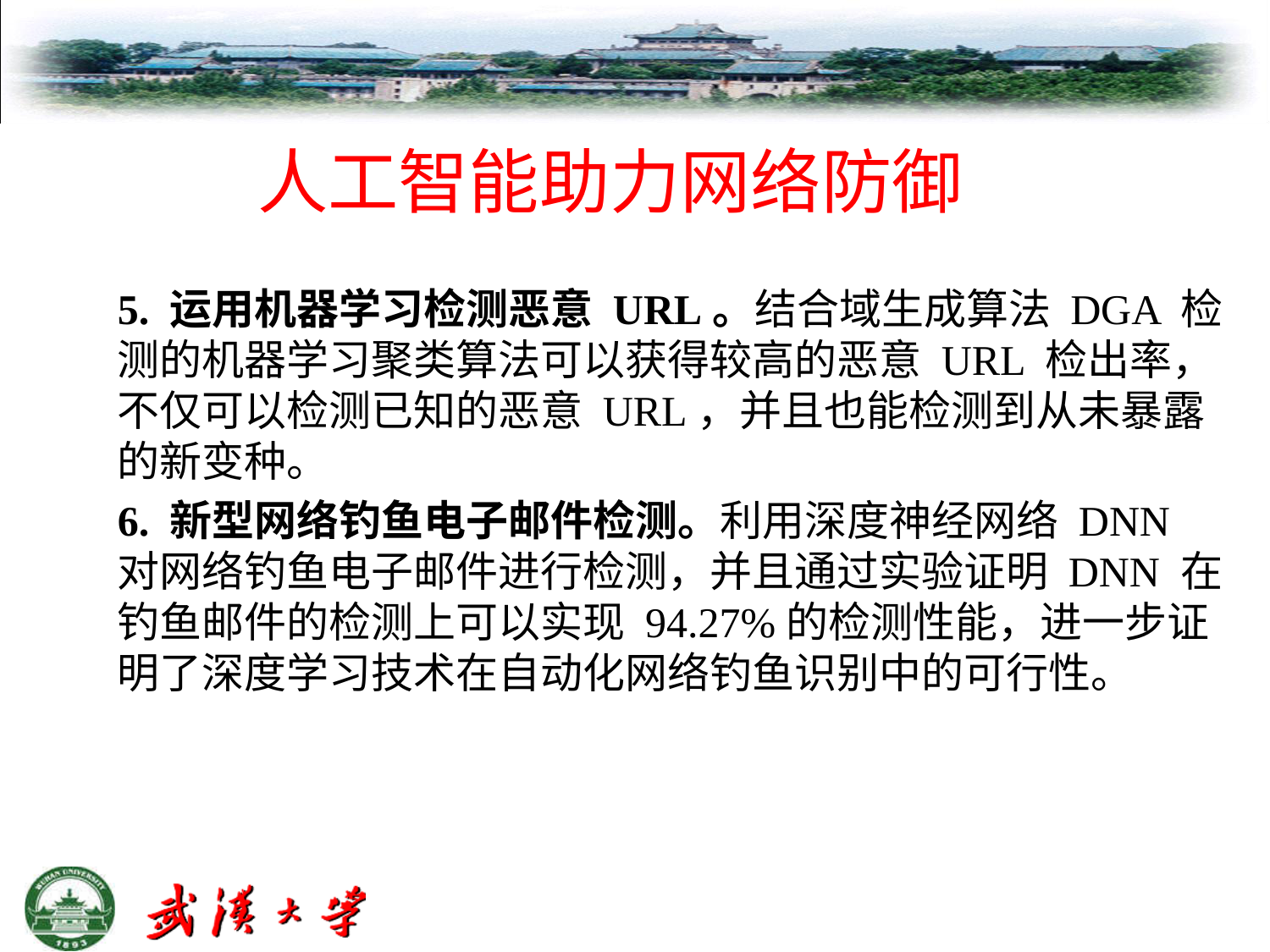

# 人工智能助力网络防御
5. 运用机器学习检测恶意 URL。结合域生成算法 DGA 检测的机器学习聚类算法可以获得较高的恶意 URL 检出率，不仅可以检测已知的恶意 URL，并且也能检测到从未暴露的新变种。
6. 新型网络钓鱼电子邮件检测。利用深度神经网络 DNN 对网络钓鱼电子邮件进行检测，并且通过实验证明 DNN 在钓鱼邮件的检测上可以实现 94.27%的检测性能，进一步证明了深度学习技术在自动化网络钓鱼识别中的可行性。